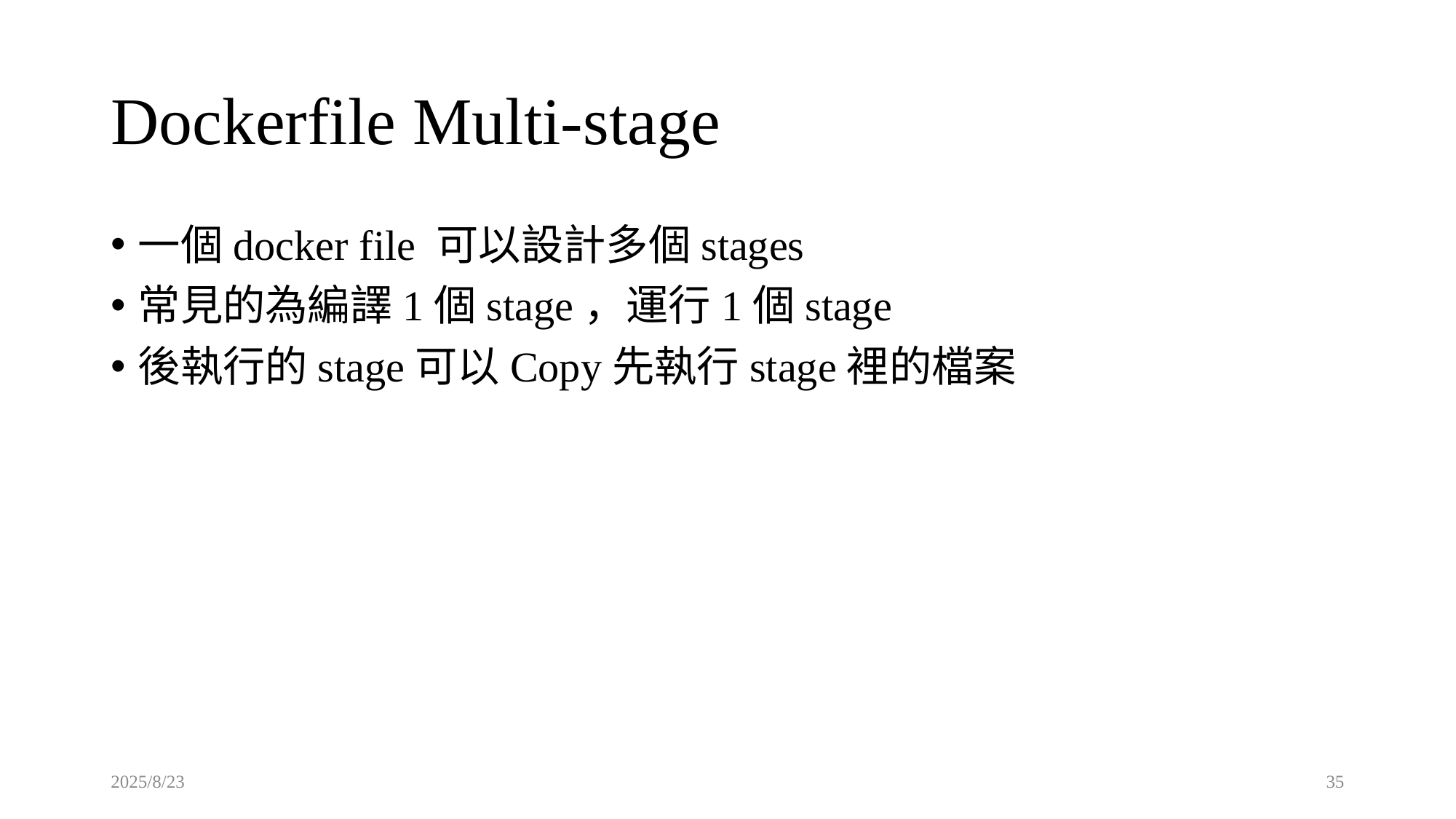

# Dockerfile Multi-stage
一個docker file 可以設計多個stages
常見的為編譯1個stage，運行1個stage
後執行的stage可以Copy先執行stage裡的檔案
2025/8/23
35